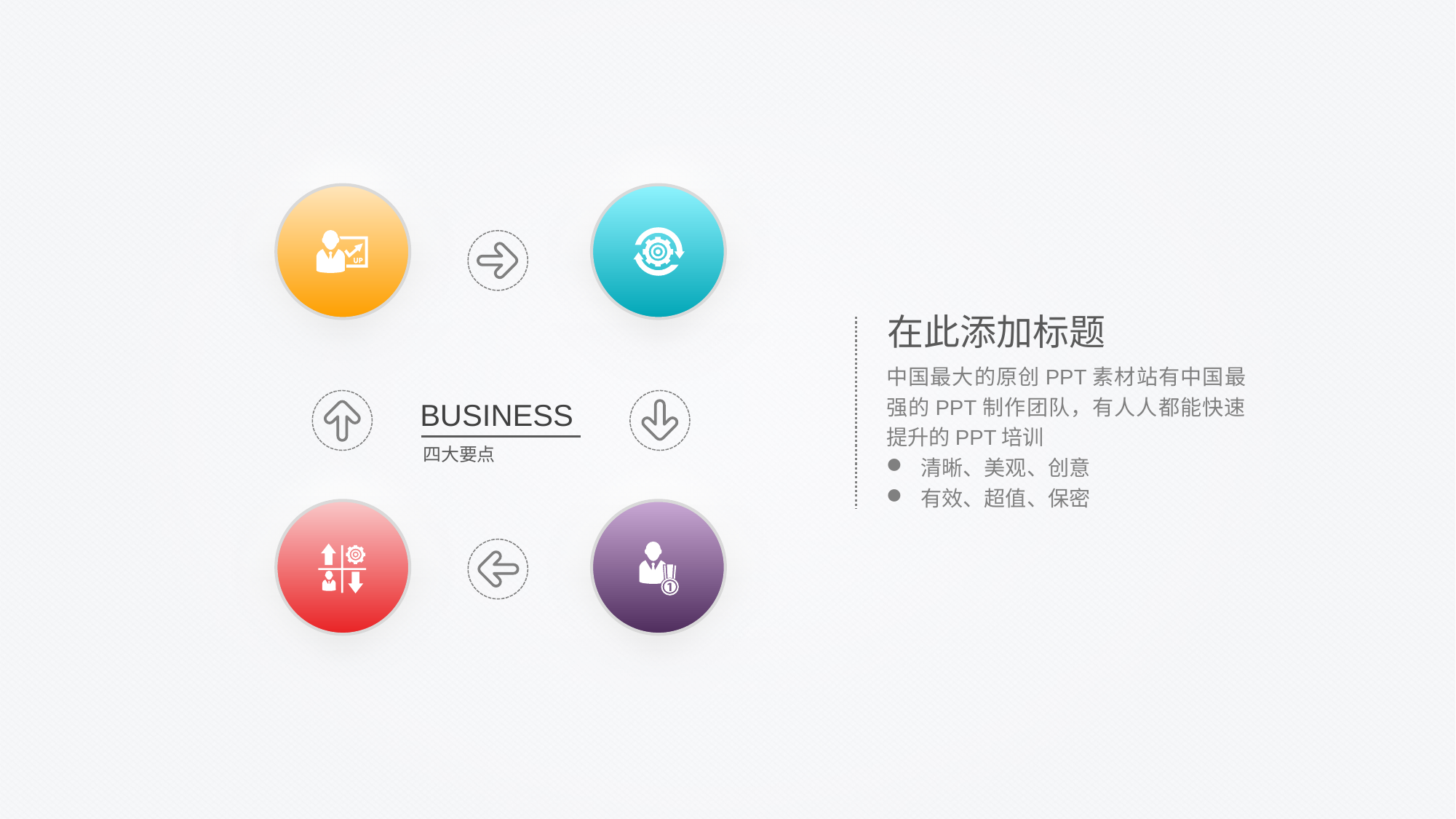

在此添加标题
中国最大的原创PPT素材站有中国最强的PPT制作团队，有人人都能快速提升的PPT培训
清晰、美观、创意
有效、超值、保密
BUSINESS

四大要点